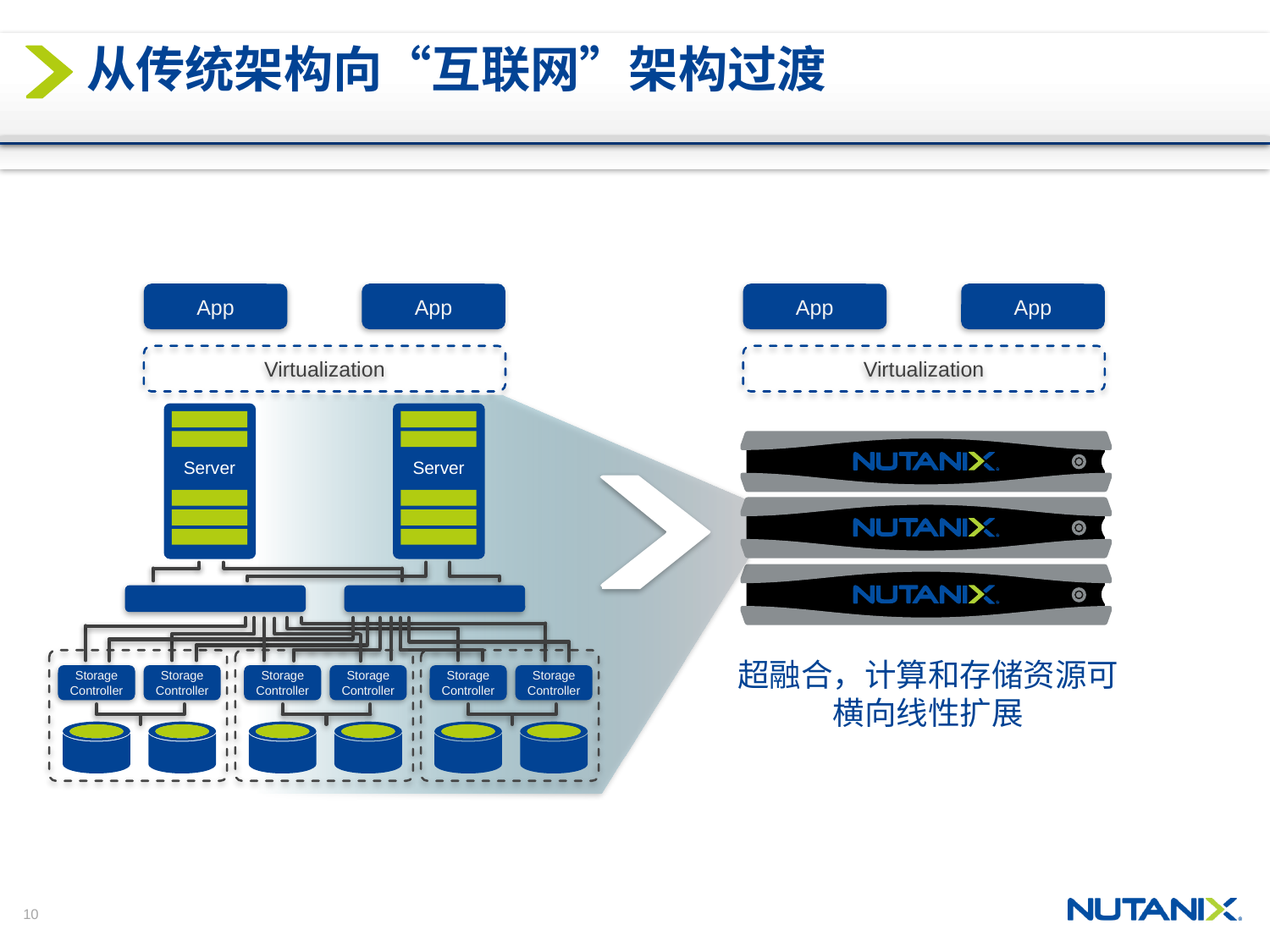

# 从传统架构向“互联网”架构过渡
App
App
Virtualization
App
App
Virtualization

Server

Server

Storage Controller
Storage Controller

Storage Controller
Storage Controller

Storage Controller
Storage Controller

超融合，计算和存储资源可横向线性扩展